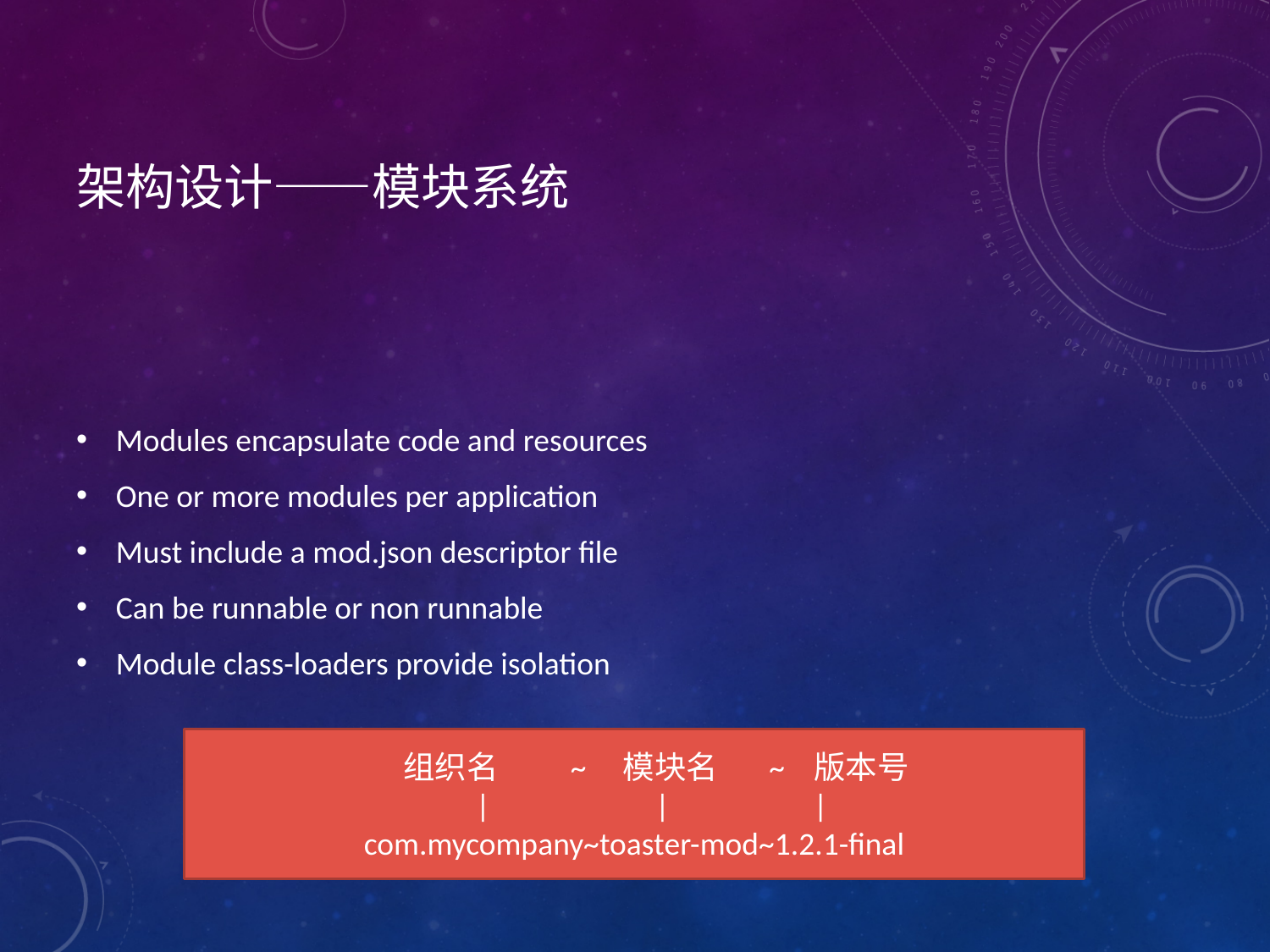

# 架构设计——模块系统
Modules encapsulate code and resources
One or more modules per application
Must include a mod.json descriptor file
Can be runnable or non runnable
Module class-loaders provide isolation
     组织名         ~    模块名      ~   版本号
     |                       |                    |
com.mycompany~toaster-mod~1.2.1-final